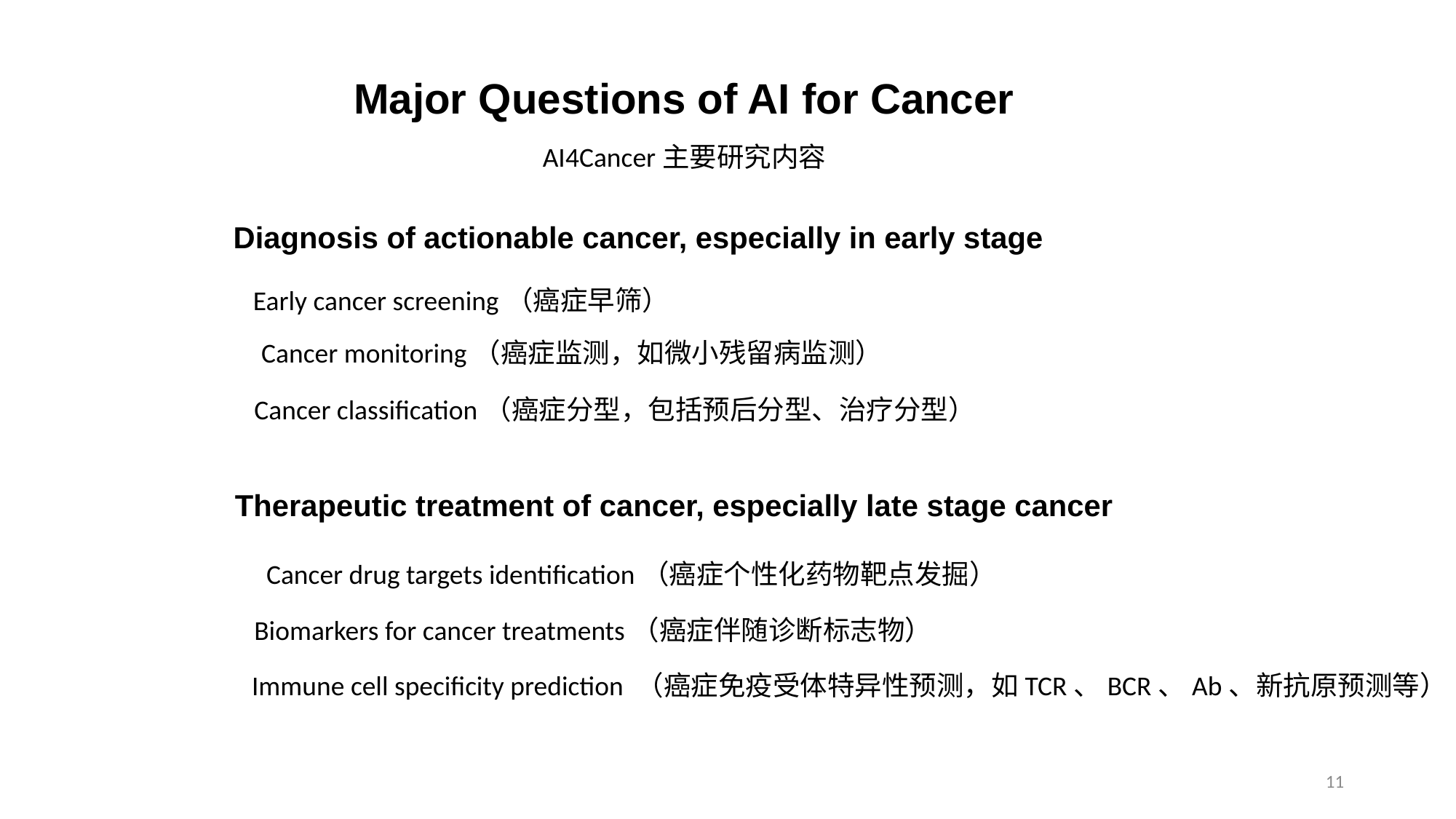

Major Questions of AI for Cancer
AI4Cancer主要研究内容
Diagnosis of actionable cancer, especially in early stage
Early cancer screening（癌症早筛）
Cancer monitoring（癌症监测，如微小残留病监测）
Cancer classification（癌症分型，包括预后分型、治疗分型）
Therapeutic treatment of cancer, especially late stage cancer
Cancer drug targets identification（癌症个性化药物靶点发掘）
Biomarkers for cancer treatments（癌症伴随诊断标志物）
Immune cell specificity prediction （癌症免疫受体特异性预测，如TCR、BCR、Ab、新抗原预测等）
11